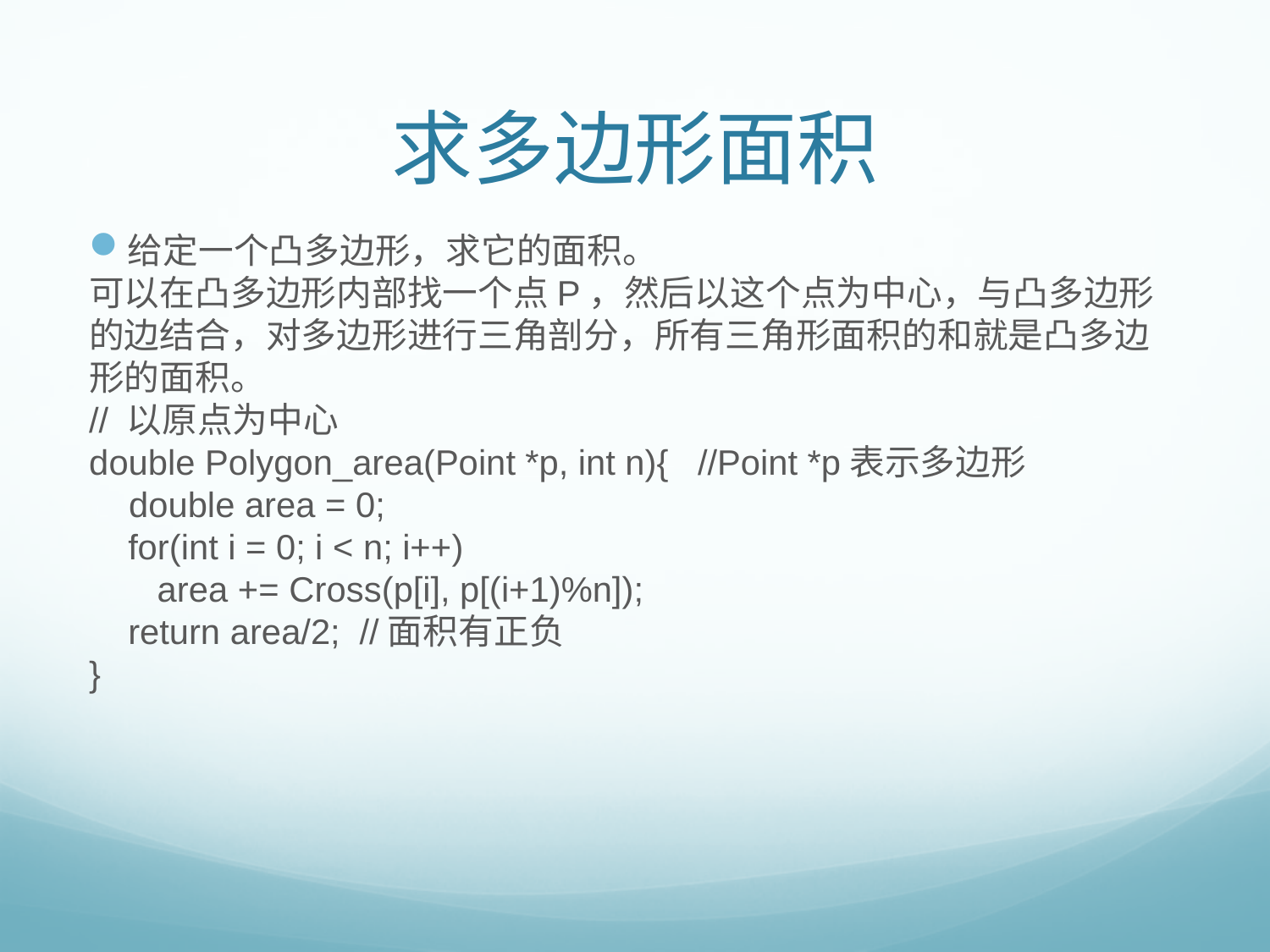

# 求多边形面积
给定一个凸多边形，求它的面积。
可以在凸多边形内部找一个点P，然后以这个点为中心，与凸多边形的边结合，对多边形进行三角剖分，所有三角形面积的和就是凸多边形的面积。
// 以原点为中心
double Polygon_area(Point *p, int n){   //Point *p表示多边形
    double area = 0;
    for(int i = 0; i < n; i++)
       area += Cross(p[i], p[(i+1)%n]);
    return area/2;  //面积有正负
}